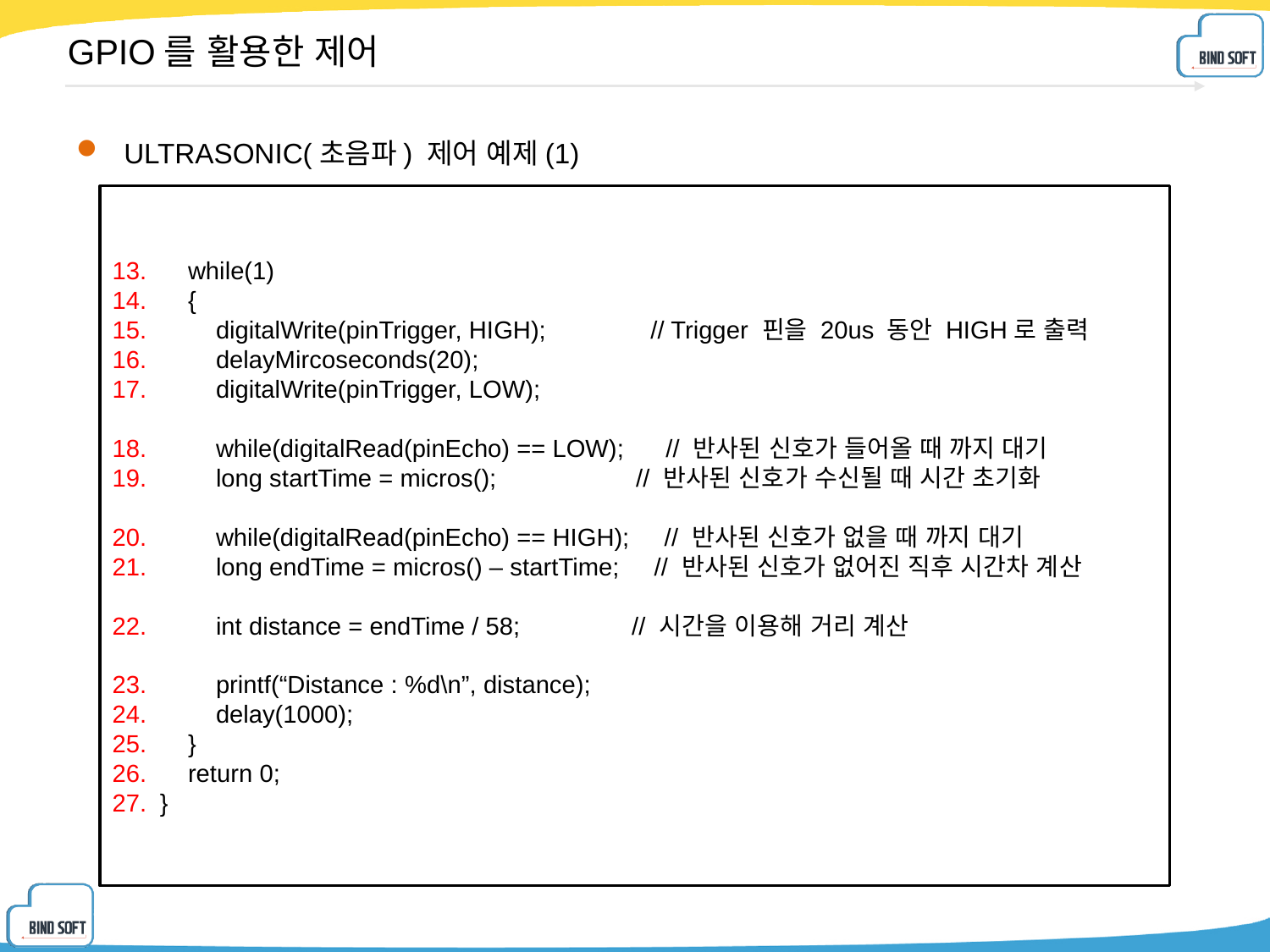

# GPIO를 활용한 제어
ULTRASONIC(초음파) 제어 예제(1)

    while(1)
    {
        digitalWrite(pinTrigger, HIGH);               // Trigger 핀을 20us 동안 HIGH로 출력
        delayMircoseconds(20);
        digitalWrite(pinTrigger, LOW);

        while(digitalRead(pinEcho) == LOW);      // 반사된 신호가 들어올 때 까지 대기
        long startTime = micros();                    // 반사된 신호가 수신될 때 시간 초기화

        while(digitalRead(pinEcho) == HIGH);     // 반사된 신호가 없을 때 까지 대기
        long endTime = micros() – startTime;     // 반사된 신호가 없어진 직후 시간차 계산

        int distance = endTime / 58;                // 시간을 이용해 거리 계산

        printf(“Distance : %d\n”, distance);
        delay(1000);
    }
    return 0;
}